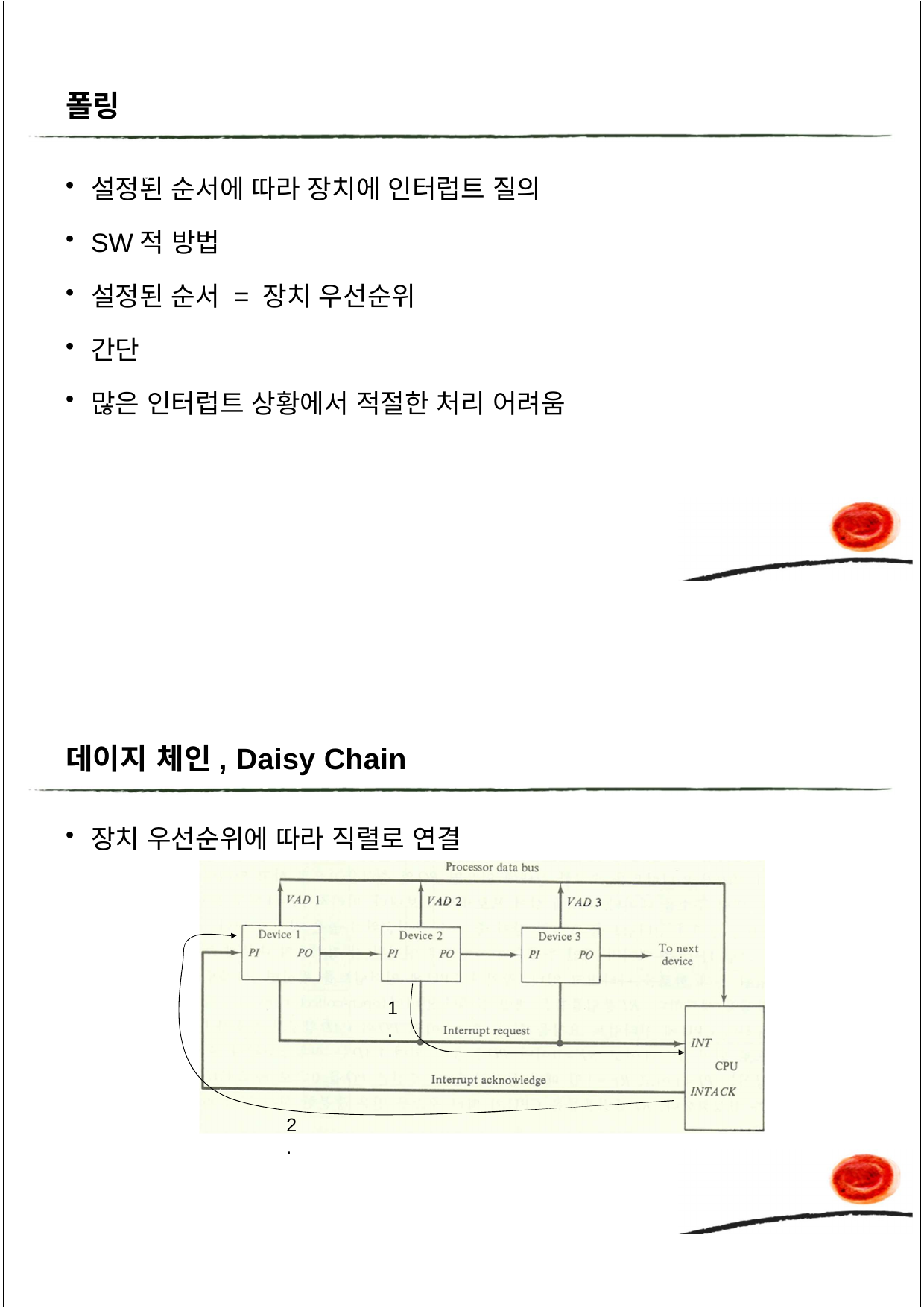

폴링
3
설정된 순서에 따라 장치에 인터럽트 질의
SW적 방법
설정된 순서 = 장치 우선순위
간단
많은 인터럽트 상황에서 적절한 처리 어려움

데이지 체인, Daisy Chain

장치 우선순위에 따라 직렬로 연결

1.
2.